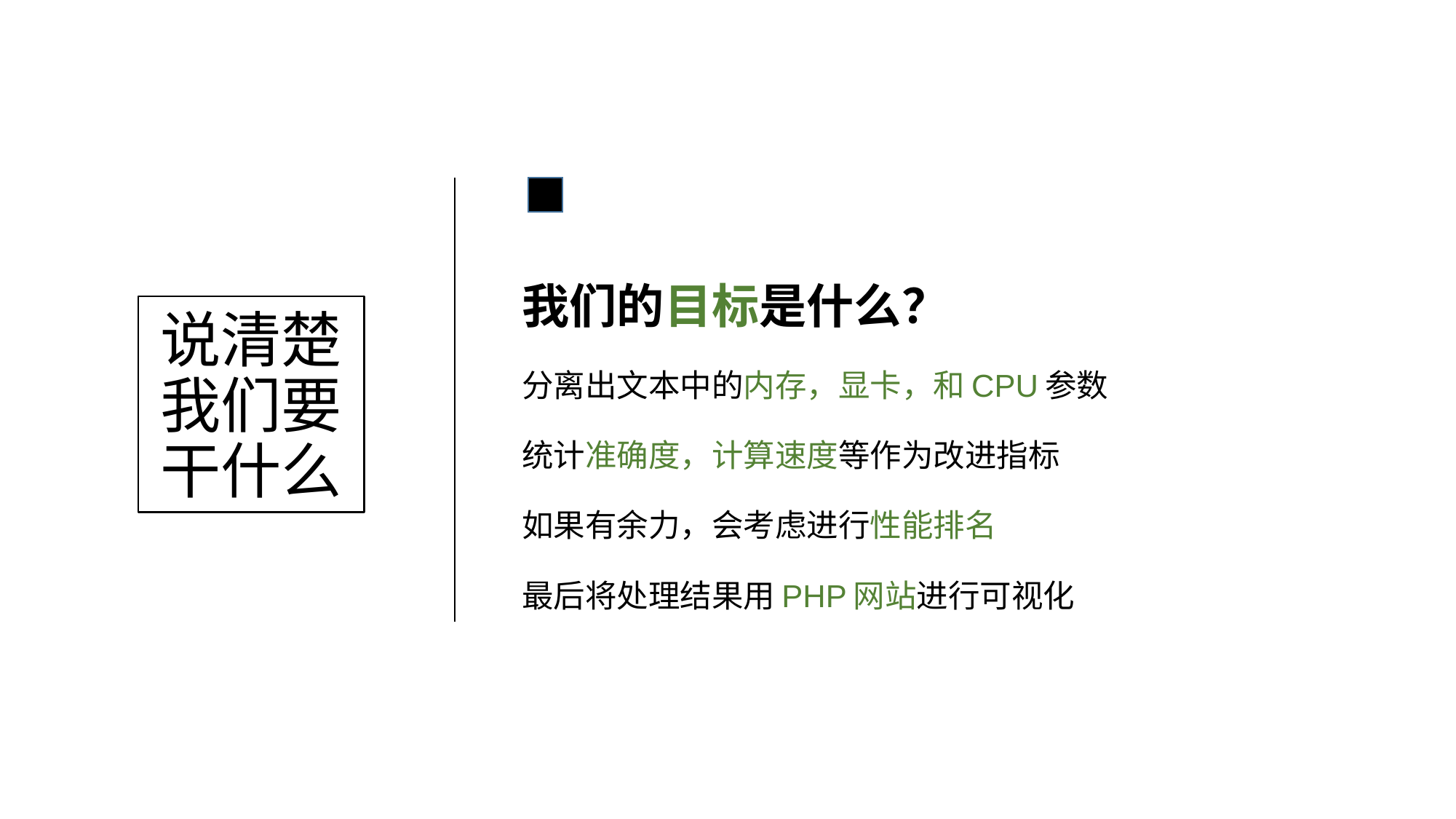

我们的目标是什么？
分离出文本中的内存，显卡，和CPU参数
统计准确度，计算速度等作为改进指标
如果有余力，会考虑进行性能排名
最后将处理结果用PHP网站进行可视化

# 说清楚我们要干什么